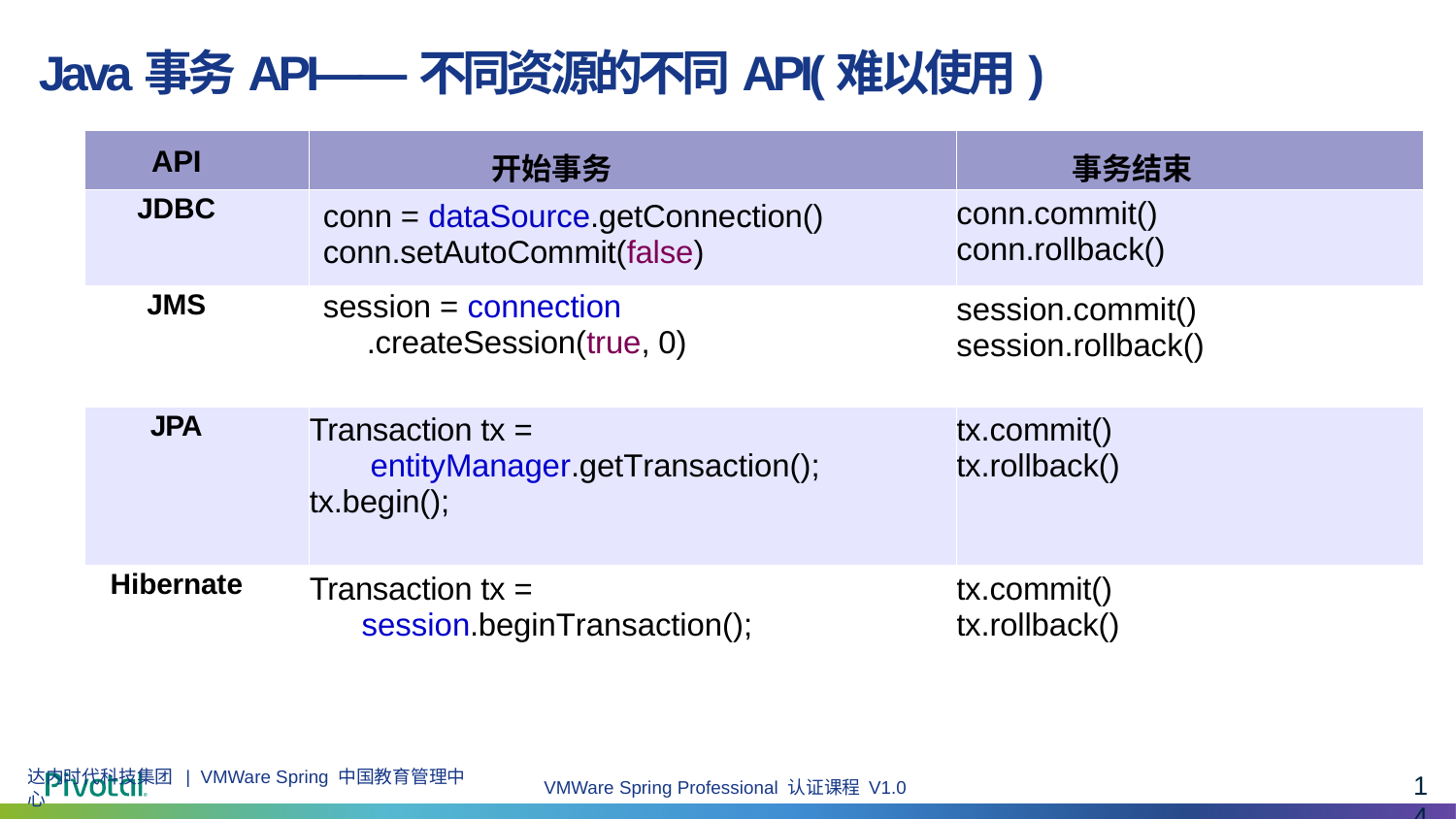

# Java事务API——不同资源的不同API(难以使用)
| API | 开始事务 | 事务结束 |
| --- | --- | --- |
| JDBC | conn = dataSource.getConnection() conn.setAutoCommit(false) | conn.commit() conn.rollback() |
| JMS | session = connection .createSession(true, 0) | session.commit() session.rollback() |
| JPA | Transaction tx = entityManager.getTransaction(); tx.begin(); | tx.commit() tx.rollback() |
| Hibernate | Transaction tx = session.beginTransaction(); | tx.commit() tx.rollback() |
14